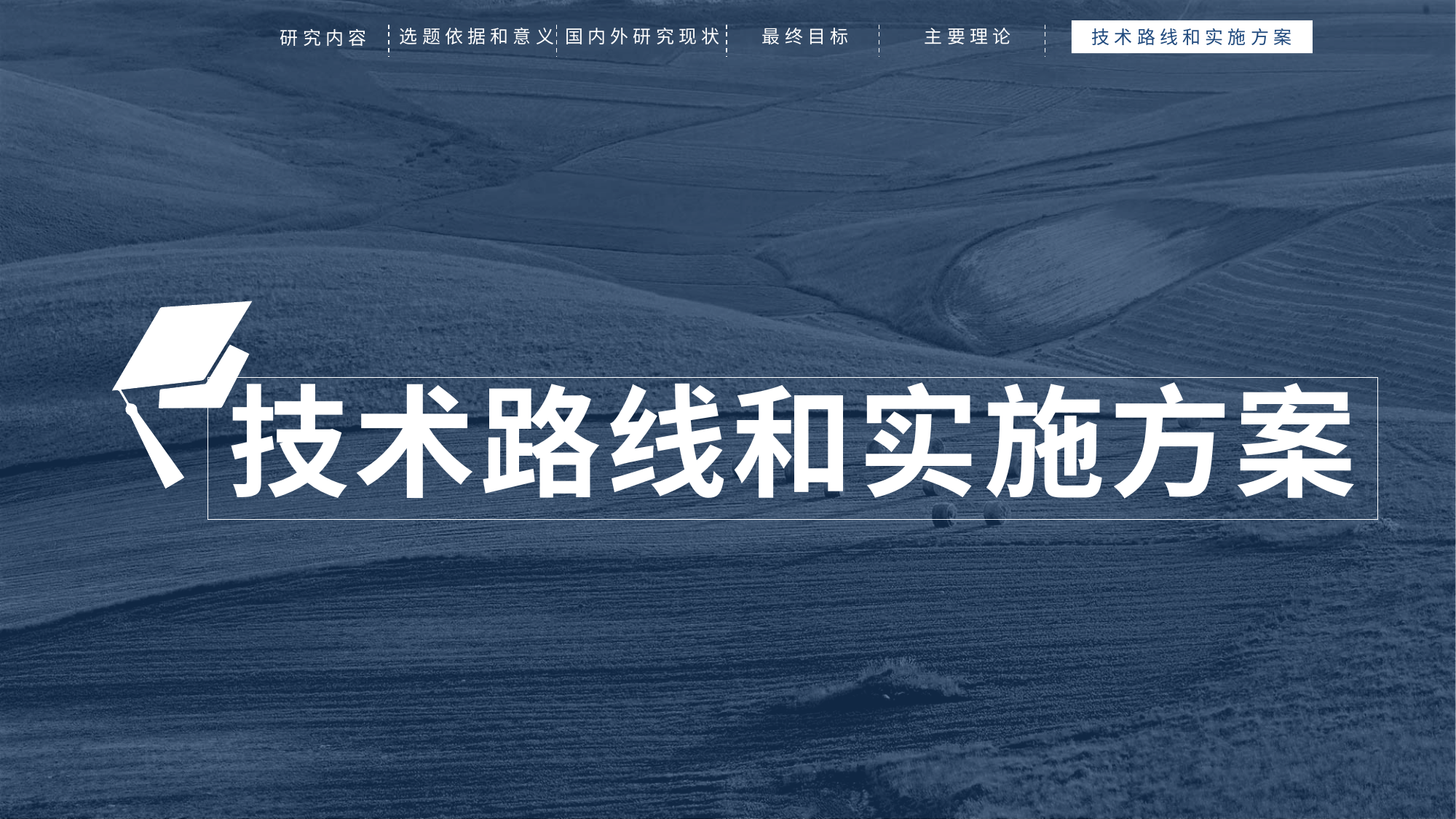

选题依据和意义
国内外研究现状
最终目标
主要理论
技术路线和实施方案
研究内容

技术路线和实施方案